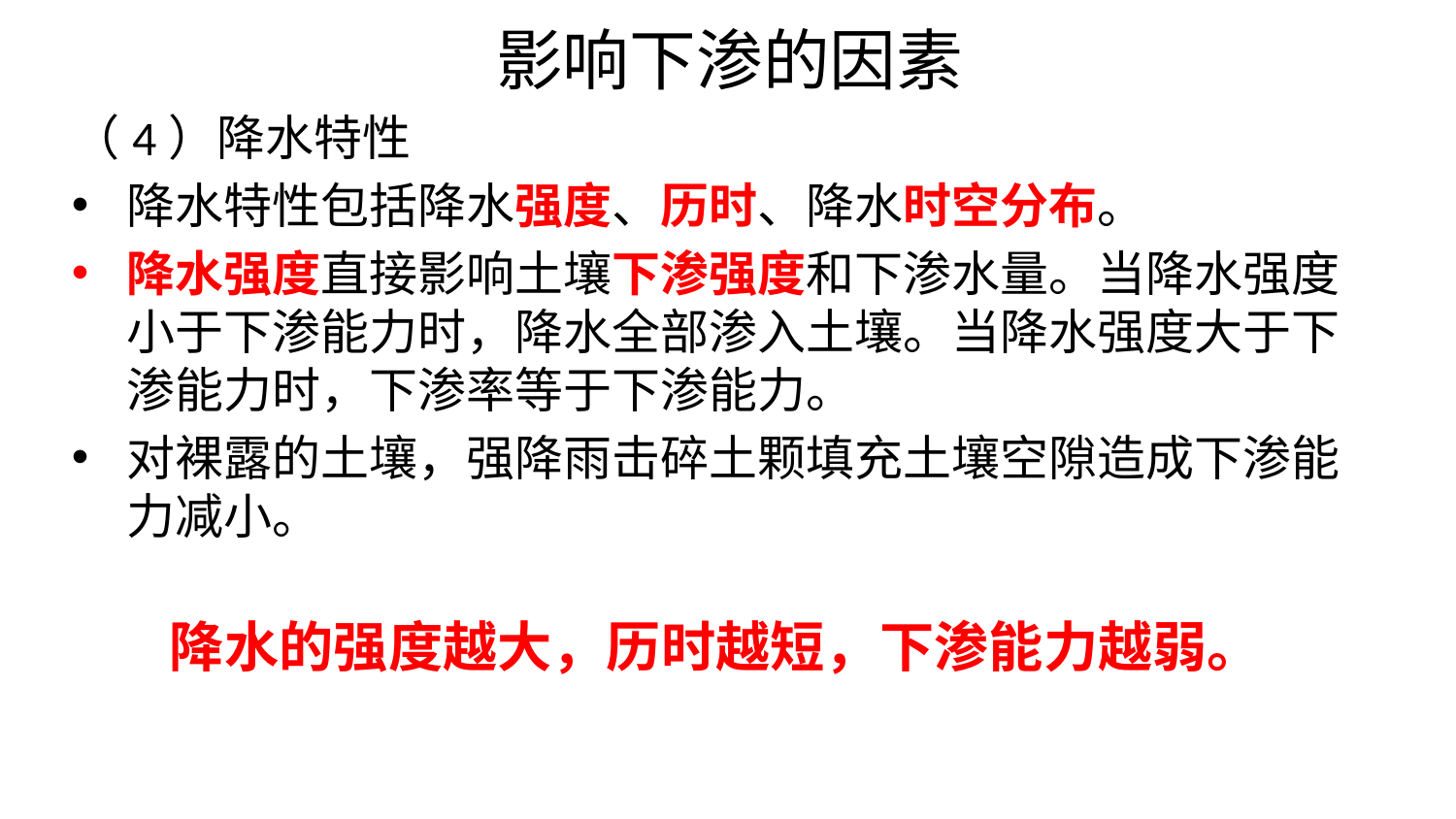

# 影响下渗的因素
（4）降水特性
降水特性包括降水强度、历时、降水时空分布。
降水强度直接影响土壤下渗强度和下渗水量。当降水强度小于下渗能力时，降水全部渗入土壤。当降水强度大于下渗能力时，下渗率等于下渗能力。
对裸露的土壤，强降雨击碎土颗填充土壤空隙造成下渗能力减小。

降水的强度越大，历时越短，下渗能力越弱。